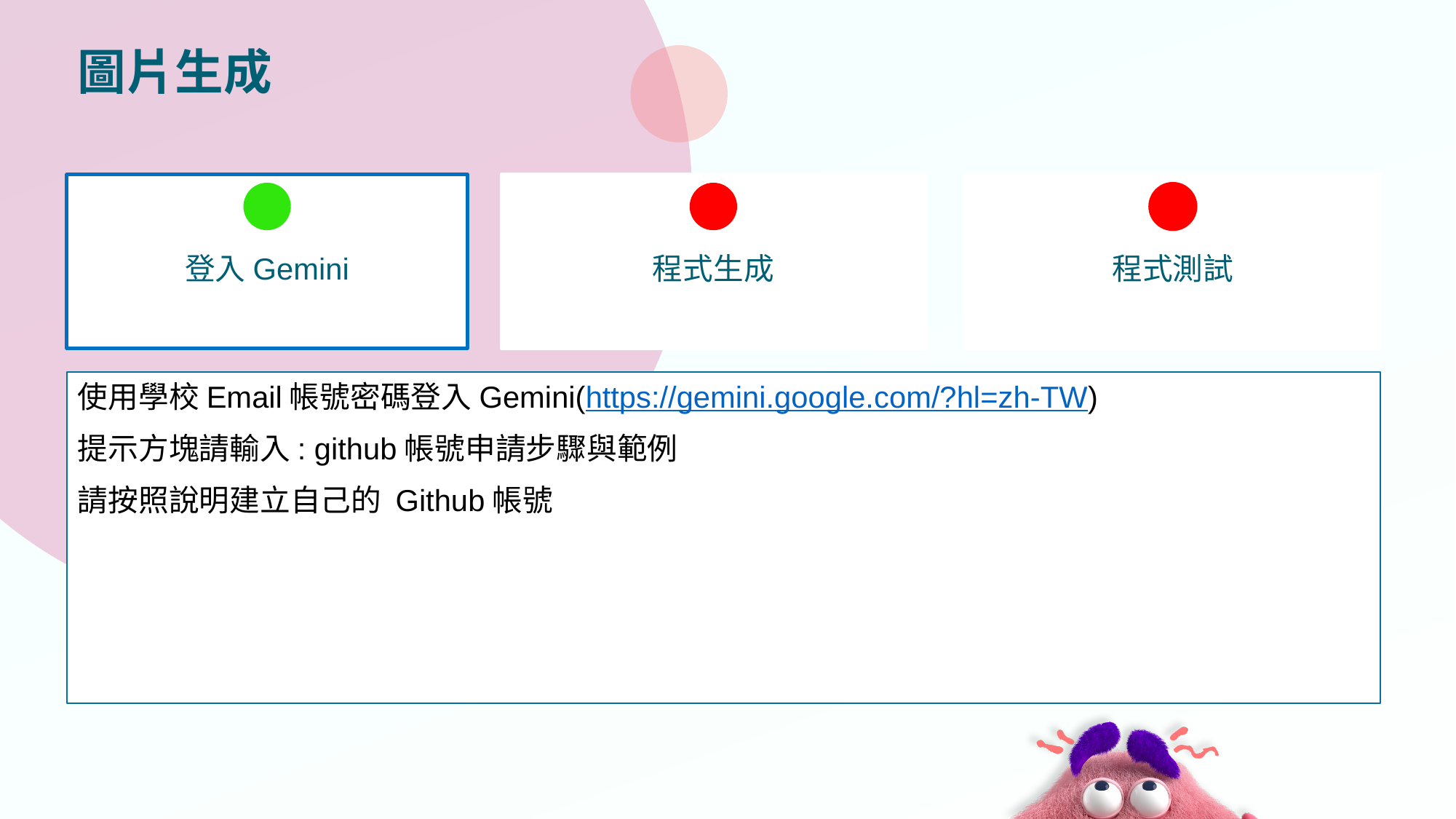

# 圖片生成

登入Gemini

程式生成

程式測試

使用學校Email帳號密碼登入Gemini(https://gemini.google.com/?hl=zh-TW)
提示方塊請輸入: github帳號申請步驟與範例
請按照說明建立自己的 Github帳號